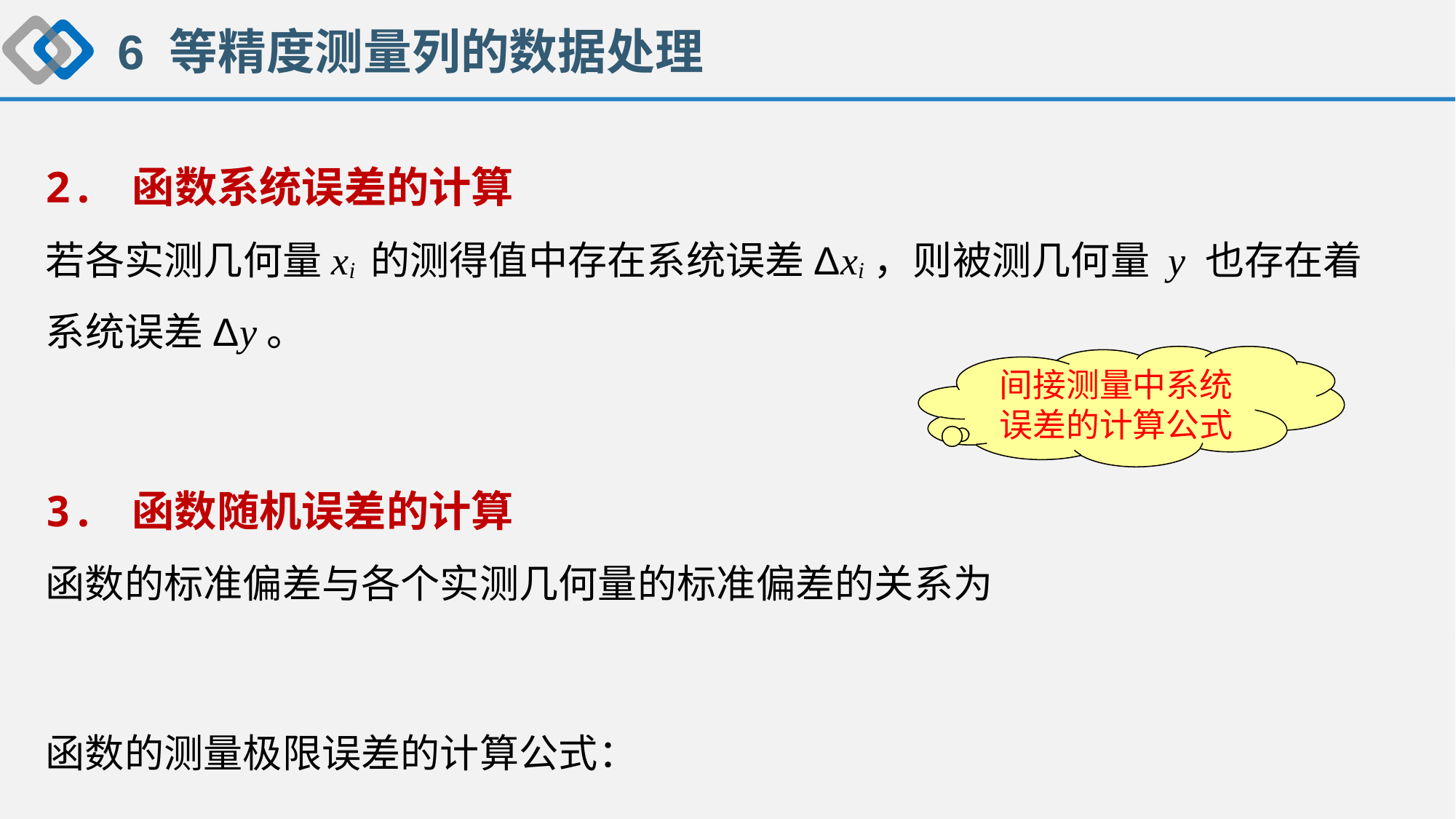

6 等精度测量列的数据处理
2. 函数系统误差的计算
若各实测几何量xi 的测得值中存在系统误差Δxi，则被测几何量 y 也存在着系统误差Δy。

间接测量中系统误差的计算公式
3. 函数随机误差的计算
函数的标准偏差与各个实测几何量的标准偏差的关系为

函数的测量极限误差的计算公式：